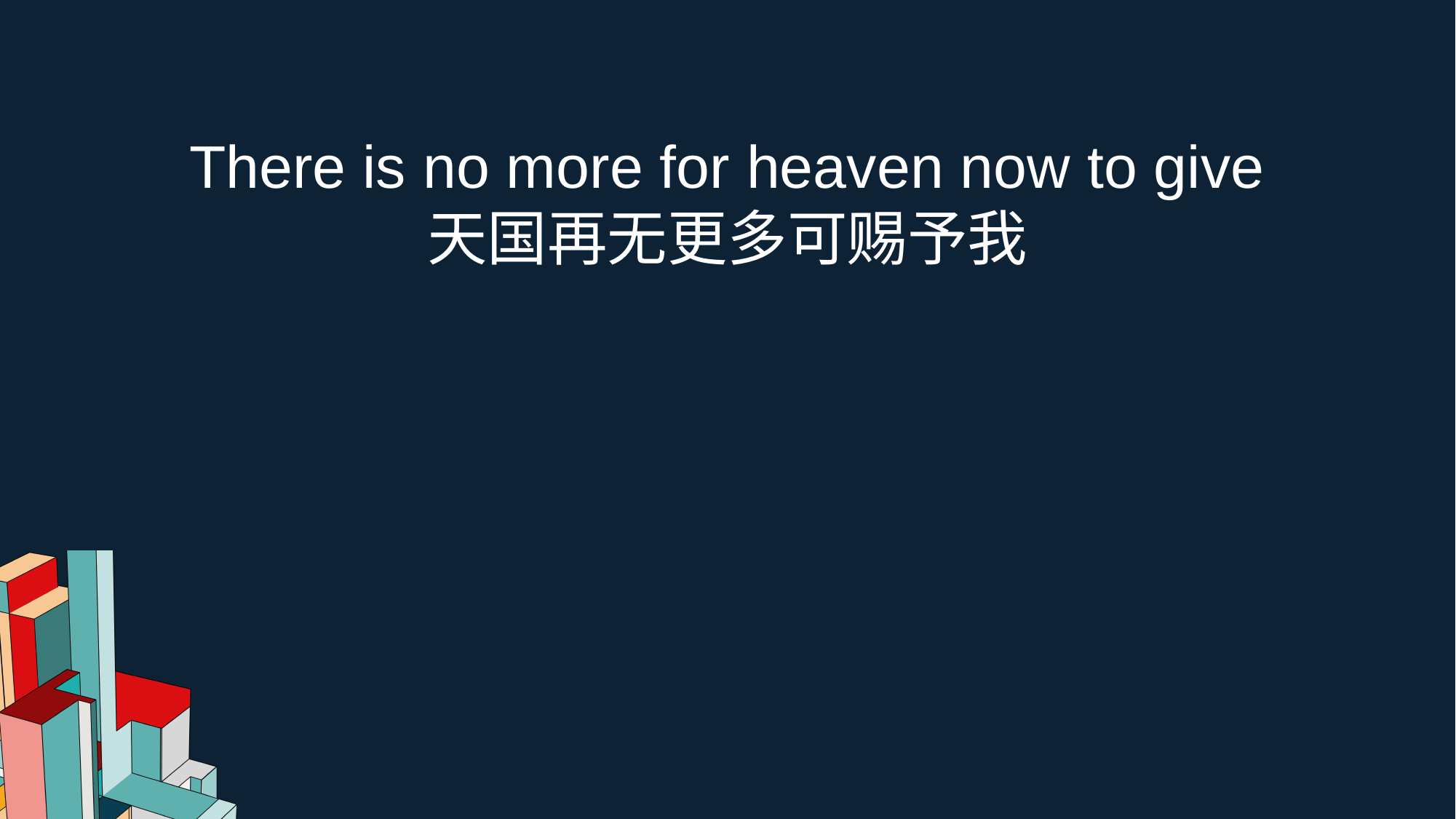

There is no more for heaven now to give
天国再无更多可赐予我